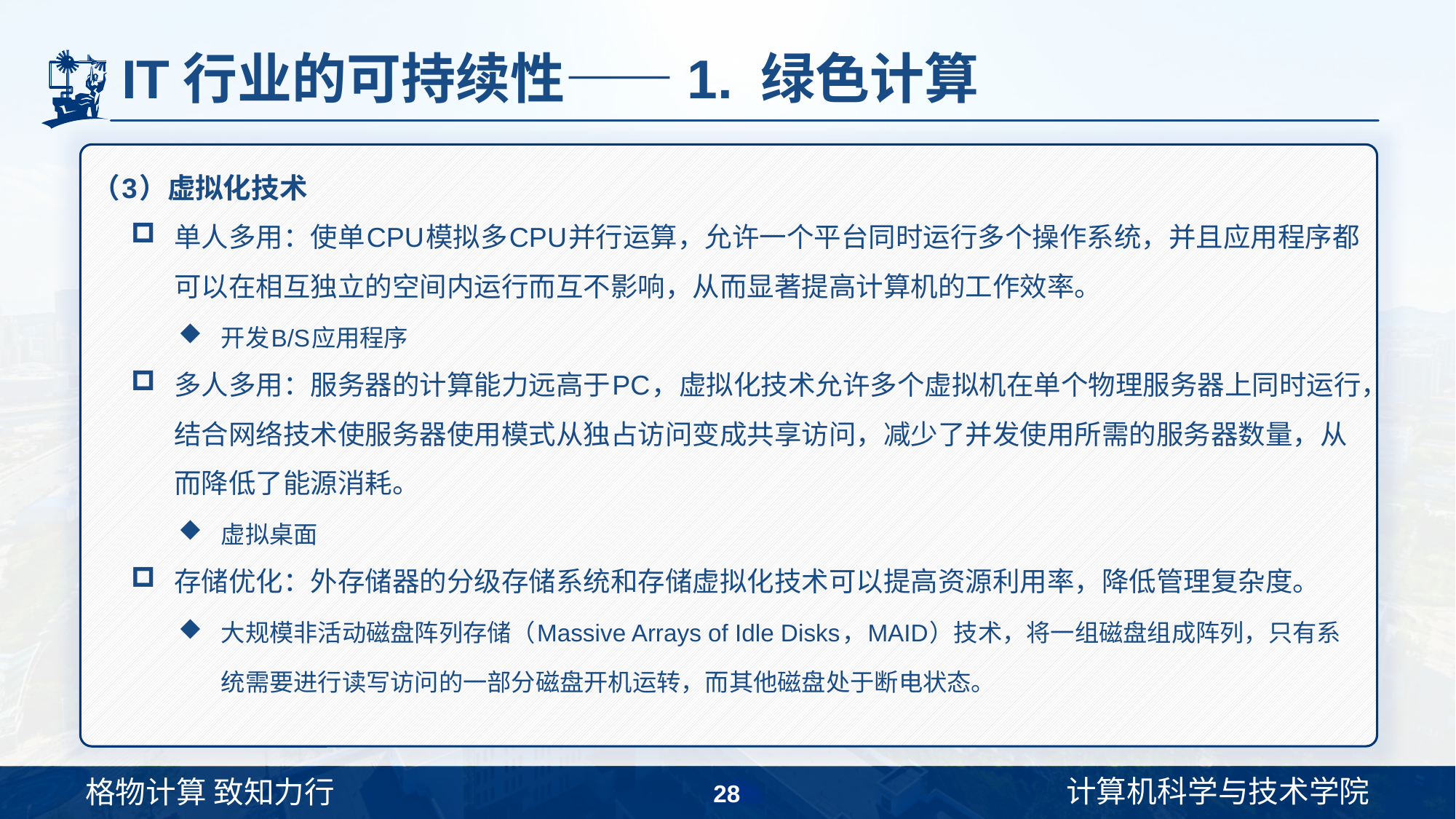

# IT行业的可持续性——1. 绿色计算
（3）虚拟化技术
单人多用：使单CPU模拟多CPU并行运算，允许一个平台同时运行多个操作系统，并且应用程序都可以在相互独立的空间内运行而互不影响，从而显著提高计算机的工作效率。
开发B/S应用程序
多人多用：服务器的计算能力远高于PC，虚拟化技术允许多个虚拟机在单个物理服务器上同时运行，结合网络技术使服务器使用模式从独占访问变成共享访问，减少了并发使用所需的服务器数量，从而降低了能源消耗。
虚拟桌面
存储优化：外存储器的分级存储系统和存储虚拟化技术可以提高资源利用率，降低管理复杂度。
大规模非活动磁盘阵列存储（Massive Arrays of Idle Disks，MAID）技术，将一组磁盘组成阵列，只有系统需要进行读写访问的一部分磁盘开机运转，而其他磁盘处于断电状态。
28